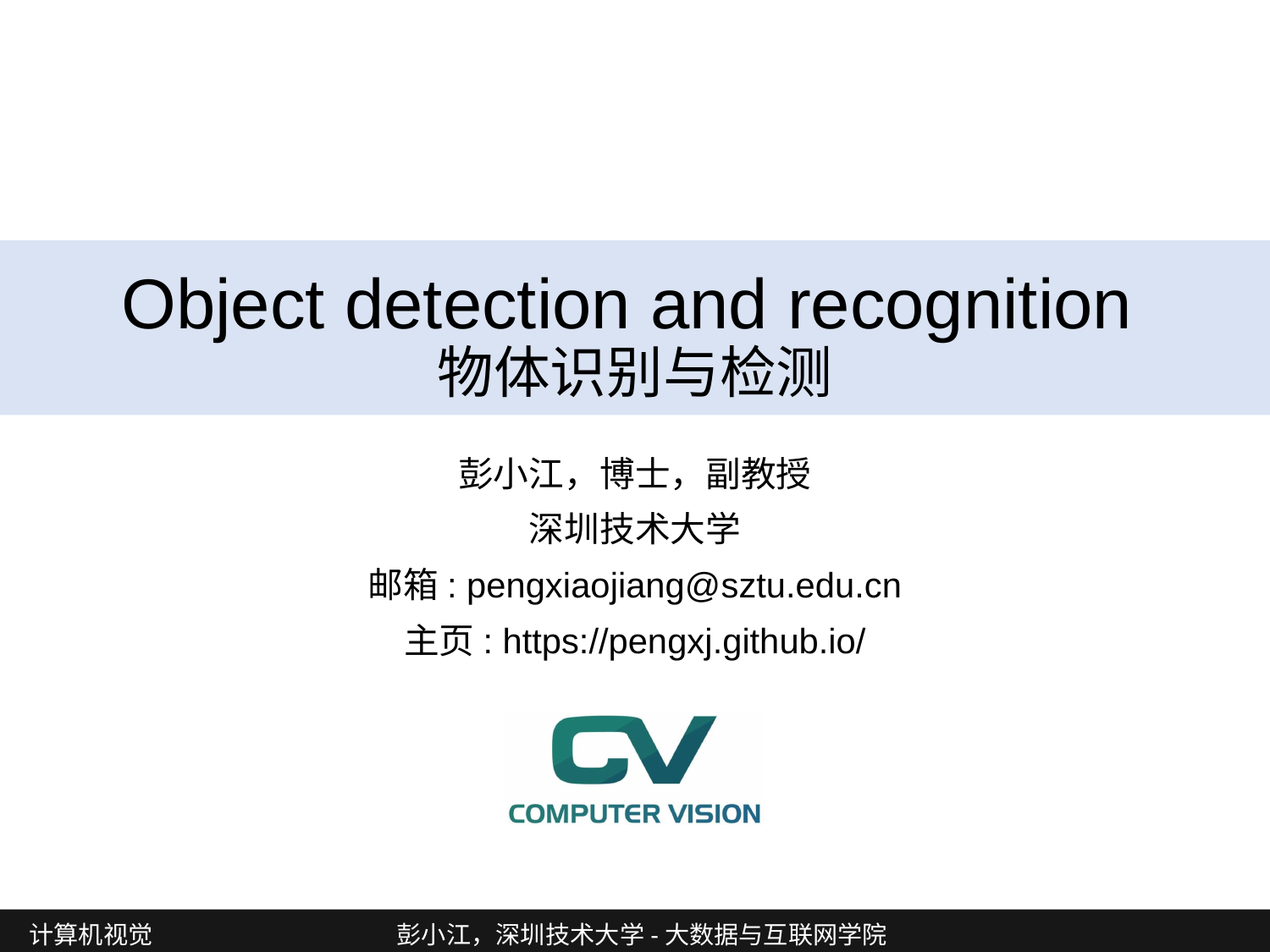

# Object detection and recognition 物体识别与检测
彭小江，博士，副教授
深圳技术大学
邮箱: pengxiaojiang@sztu.edu.cn
主页: https://pengxj.github.io/